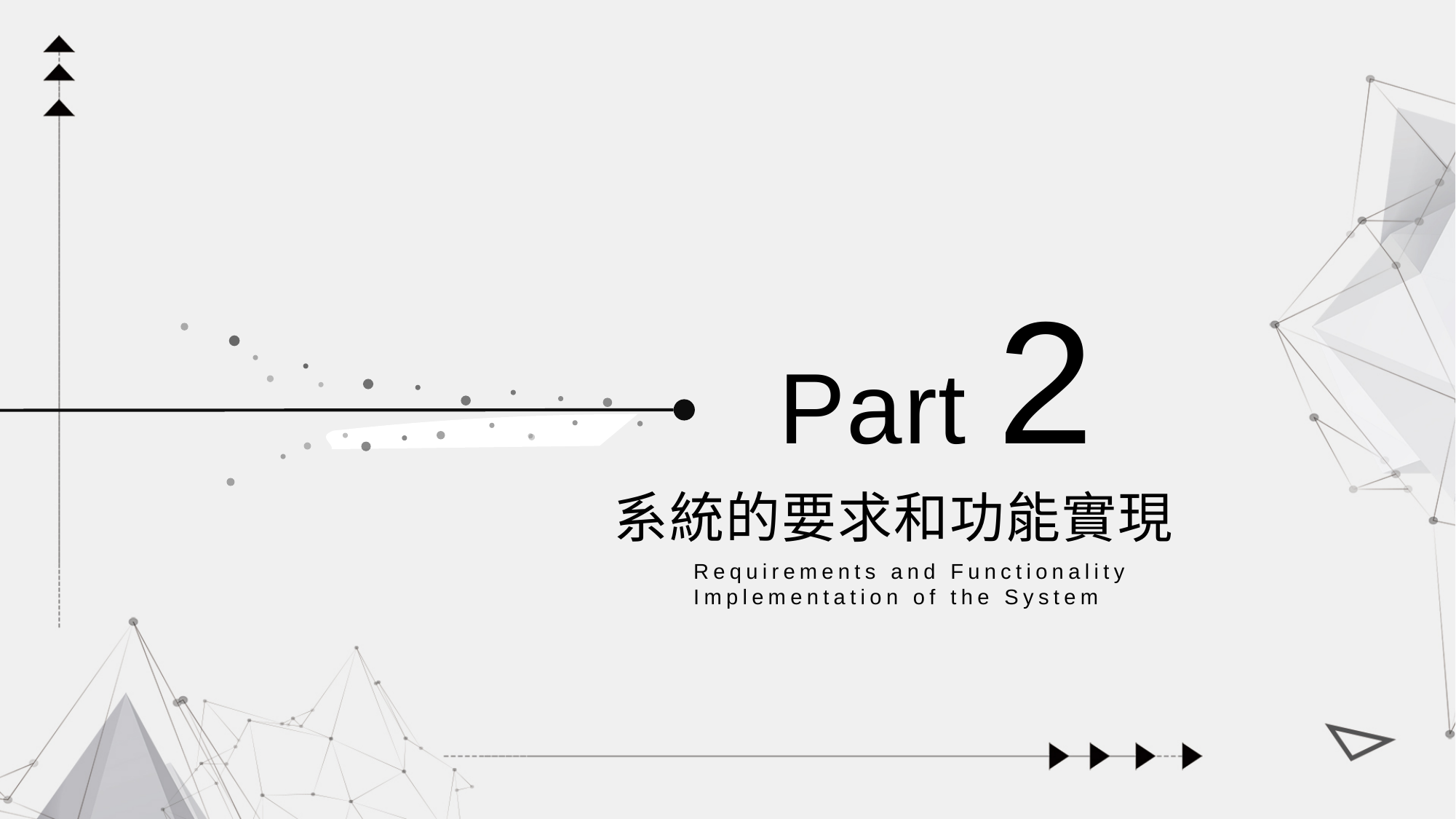

Part 2

系統的要求和功能實現
Requirements and Functionality Implementation of the System